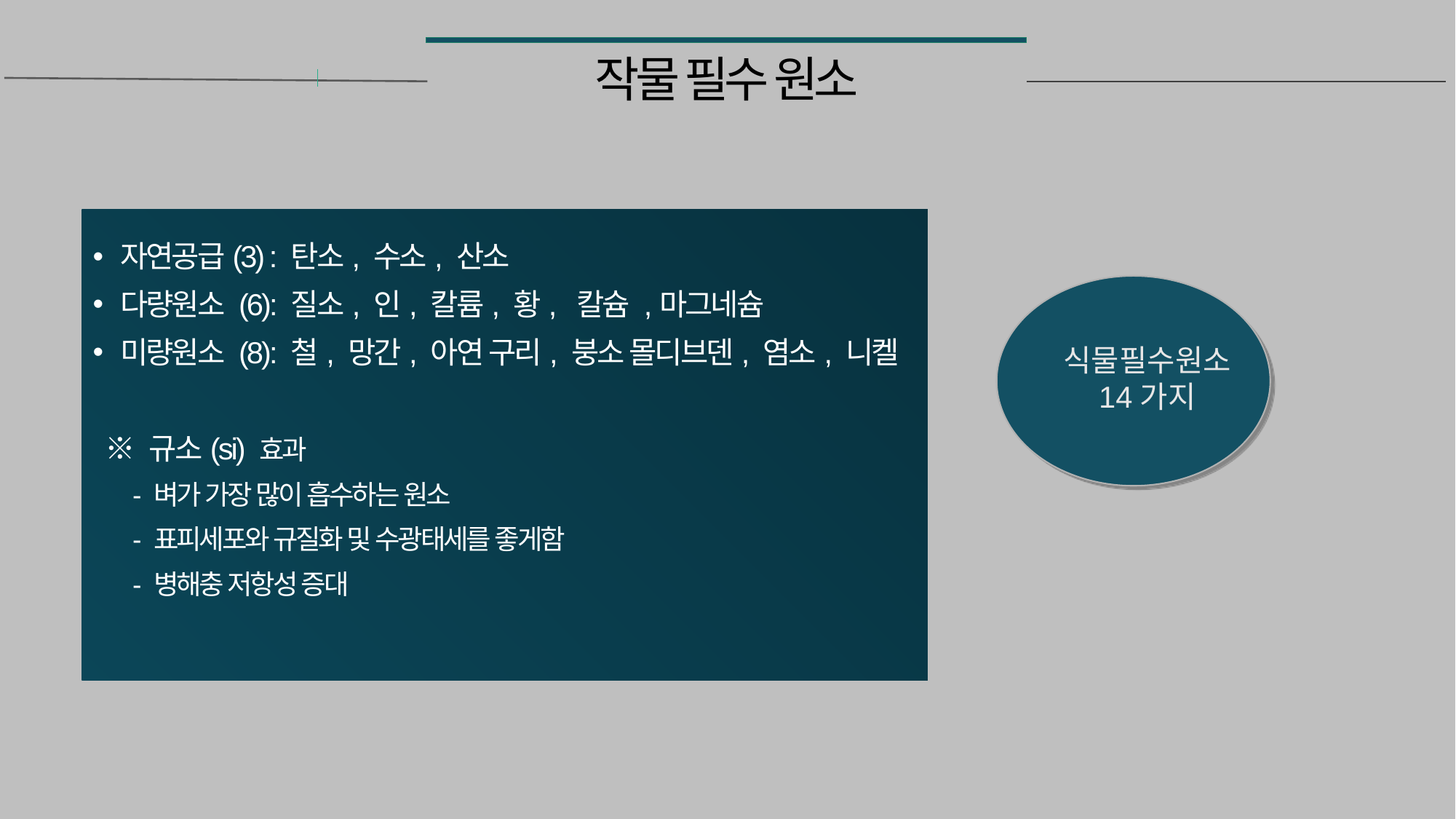

# 작물 필수 원소
자연공급(3) : 탄소, 수소, 산소
다량원소 (6): 질소, 인, 칼륨, 황,  칼슘 ,마그네슘
미량원소 (8): 철, 망간, 아연 구리, 붕소 몰디브덴, 염소, 니켈

  ※ 규소(si) 효과
       - 벼가 가장 많이 흡수하는 원소
       - 표피세포와 규질화 및 수광태세를 좋게함
       - 병해충 저항성 증대

식물필수원소
14가지